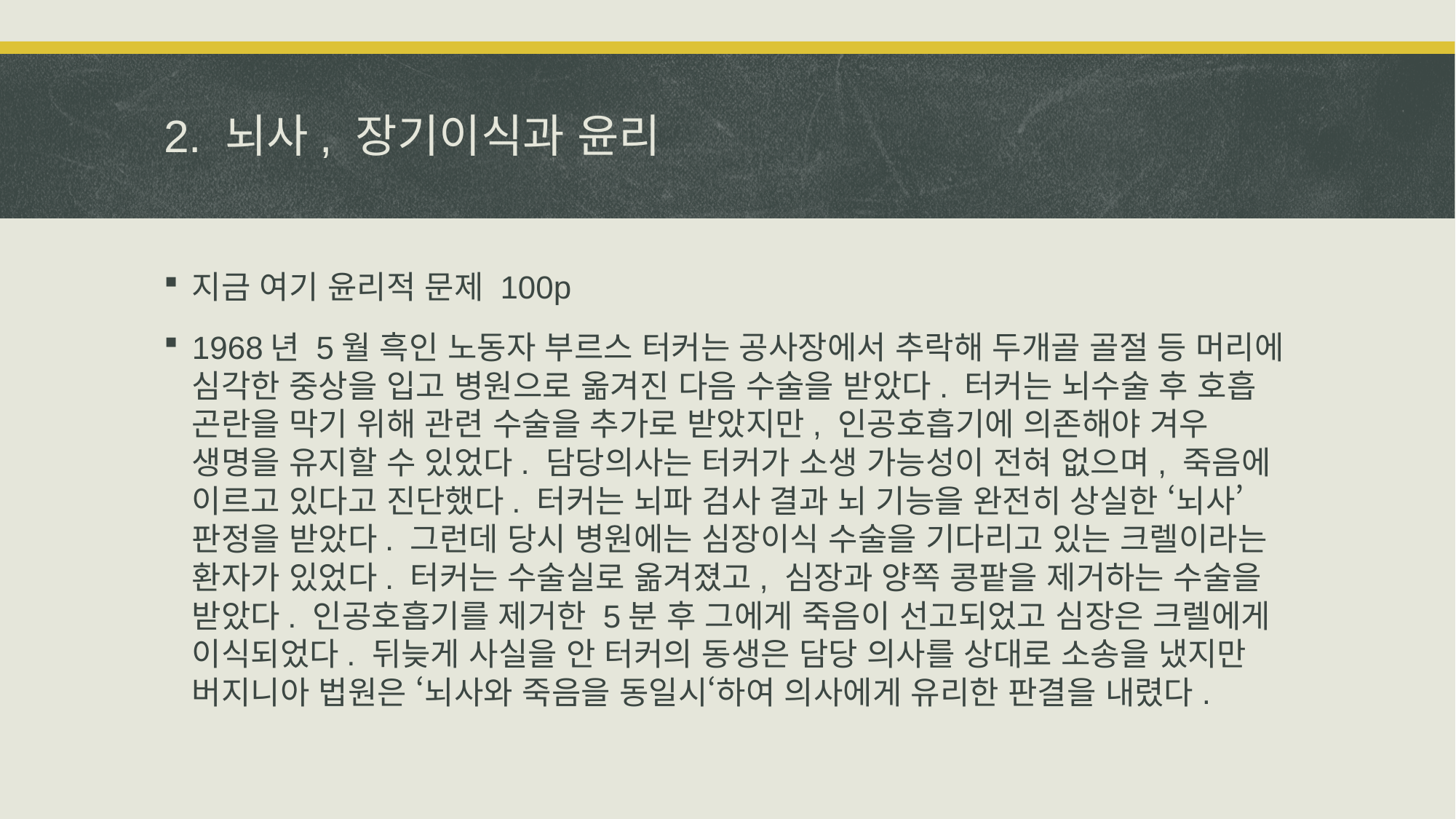

# 2. 뇌사, 장기이식과 윤리
지금 여기 윤리적 문제 100p
1968년 5월 흑인 노동자 부르스 터커는 공사장에서 추락해 두개골 골절 등 머리에 심각한 중상을 입고 병원으로 옮겨진 다음 수술을 받았다. 터커는 뇌수술 후 호흡 곤란을 막기 위해 관련 수술을 추가로 받았지만, 인공호흡기에 의존해야 겨우 생명을 유지할 수 있었다. 담당의사는 터커가 소생 가능성이 전혀 없으며, 죽음에 이르고 있다고 진단했다. 터커는 뇌파 검사 결과 뇌 기능을 완전히 상실한 ‘뇌사’판정을 받았다. 그런데 당시 병원에는 심장이식 수술을 기다리고 있는 크렐이라는 환자가 있었다. 터커는 수술실로 옮겨졌고, 심장과 양쪽 콩팥을 제거하는 수술을 받았다. 인공호흡기를 제거한 5분 후 그에게 죽음이 선고되었고 심장은 크렐에게 이식되었다. 뒤늦게 사실을 안 터커의 동생은 담당 의사를 상대로 소송을 냈지만 버지니아 법원은 ‘뇌사와 죽음을 동일시‘하여 의사에게 유리한 판결을 내렸다.